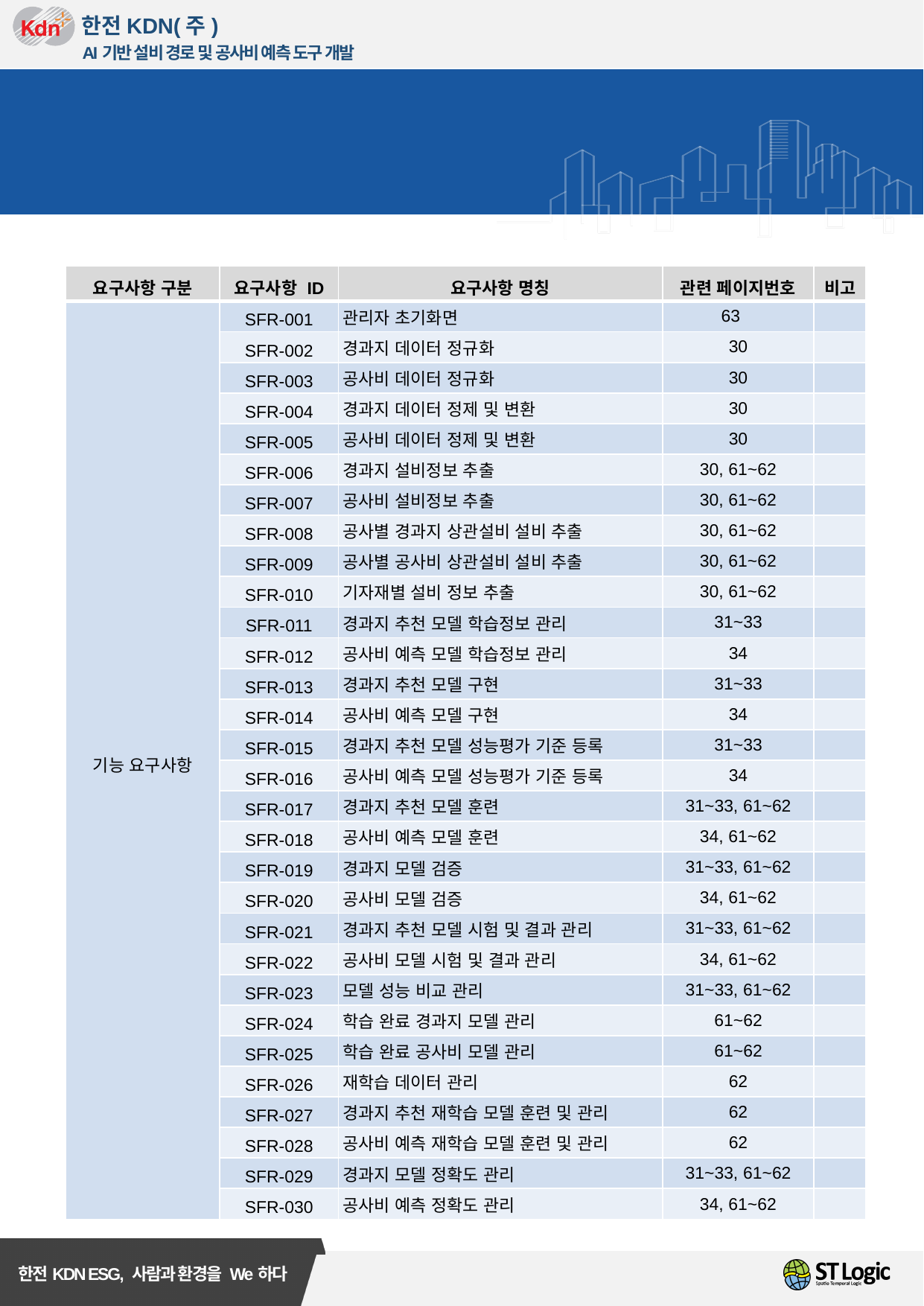

요구사항 조견표
| 요구사항 구분 | 요구사항 ID | 요구사항 명칭 | 관련 페이지번호 | 비고 |
| --- | --- | --- | --- | --- |
| 기능 요구사항 | SFR-001 | 관리자 초기화면 | 63 |  |
|  | SFR-002 | 경과지 데이터 정규화 | 30 |  |
|  | SFR-003 | 공사비 데이터 정규화 | 30 |  |
|  | SFR-004 | 경과지 데이터 정제 및 변환 | 30 |  |
|  | SFR-005 | 공사비 데이터 정제 및 변환 | 30 |  |
|  | SFR-006 | 경과지 설비정보 추출 | 30, 61~62 |  |
|  | SFR-007 | 공사비 설비정보 추출 | 30, 61~62 |  |
|  | SFR-008 | 공사별 경과지 상관설비 설비 추출 | 30, 61~62 |  |
|  | SFR-009 | 공사별 공사비 상관설비 설비 추출 | 30, 61~62 |  |
|  | SFR-010 | 기자재별 설비 정보 추출 | 30, 61~62 |  |
|  | SFR-011 | 경과지 추천 모델 학습정보 관리 | 31~33 |  |
|  | SFR-012 | 공사비 예측 모델 학습정보 관리 | 34 |  |
|  | SFR-013 | 경과지 추천 모델 구현 | 31~33 |  |
|  | SFR-014 | 공사비 예측 모델 구현 | 34 |  |
|  | SFR-015 | 경과지 추천 모델 성능평가 기준 등록 | 31~33 |  |
|  | SFR-016 | 공사비 예측 모델 성능평가 기준 등록 | 34 |  |
|  | SFR-017 | 경과지 추천 모델 훈련 | 31~33, 61~62 |  |
|  | SFR-018 | 공사비 예측 모델 훈련 | 34, 61~62 |  |
|  | SFR-019 | 경과지 모델 검증 | 31~33, 61~62 |  |
|  | SFR-020 | 공사비 모델 검증 | 34, 61~62 |  |
|  | SFR-021 | 경과지 추천 모델 시험 및 결과 관리 | 31~33, 61~62 |  |
|  | SFR-022 | 공사비 모델 시험 및 결과 관리 | 34, 61~62 |  |
|  | SFR-023 | 모델 성능 비교 관리 | 31~33, 61~62 |  |
|  | SFR-024 | 학습 완료 경과지 모델 관리 | 61~62 |  |
|  | SFR-025 | 학습 완료 공사비 모델 관리 | 61~62 |  |
|  | SFR-026 | 재학습 데이터 관리 | 62 |  |
|  | SFR-027 | 경과지 추천 재학습 모델 훈련 및 관리 | 62 |  |
|  | SFR-028 | 공사비 예측 재학습 모델 훈련 및 관리 | 62 |  |
|  | SFR-029 | 경과지 모델 정확도 관리 | 31~33, 61~62 |  |
|  | SFR-030 | 공사비 예측 정확도 관리 | 34, 61~62 |  |